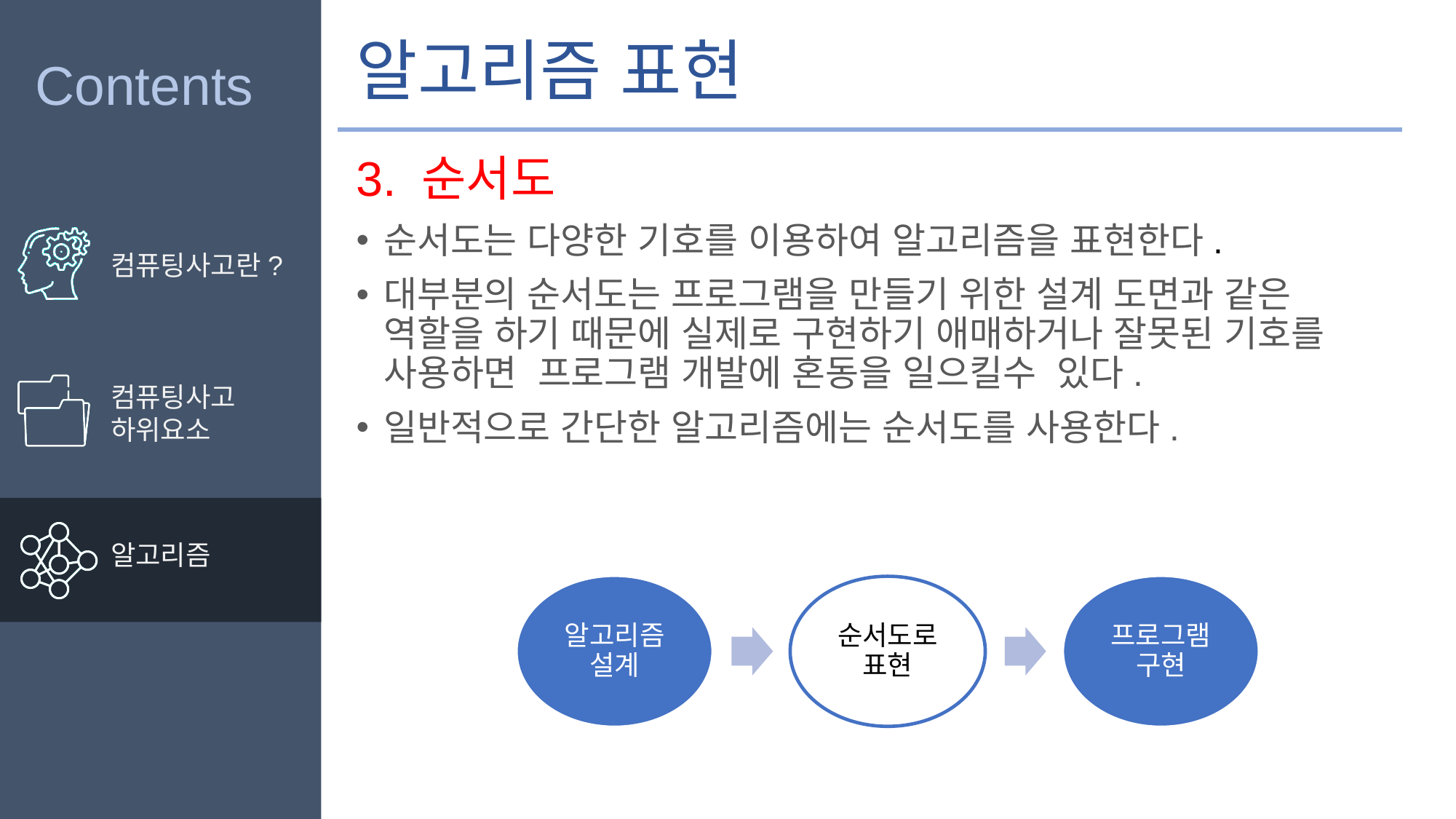

# 알고리즘 표현
3. 순서도
순서도는 다양한 기호를 이용하여 알고리즘을 표현한다.
대부분의 순서도는 프로그램을 만들기 위한 설계 도면과 같은 역할을 하기 때문에 실제로 구현하기 애매하거나 잘못된 기호를 사용하면  프로그램 개발에 혼동을 일으킬수  있다.
일반적으로 간단한 알고리즘에는 순서도를 사용한다.

알고리즘 설계

순서도로 표현

프로그램 구현